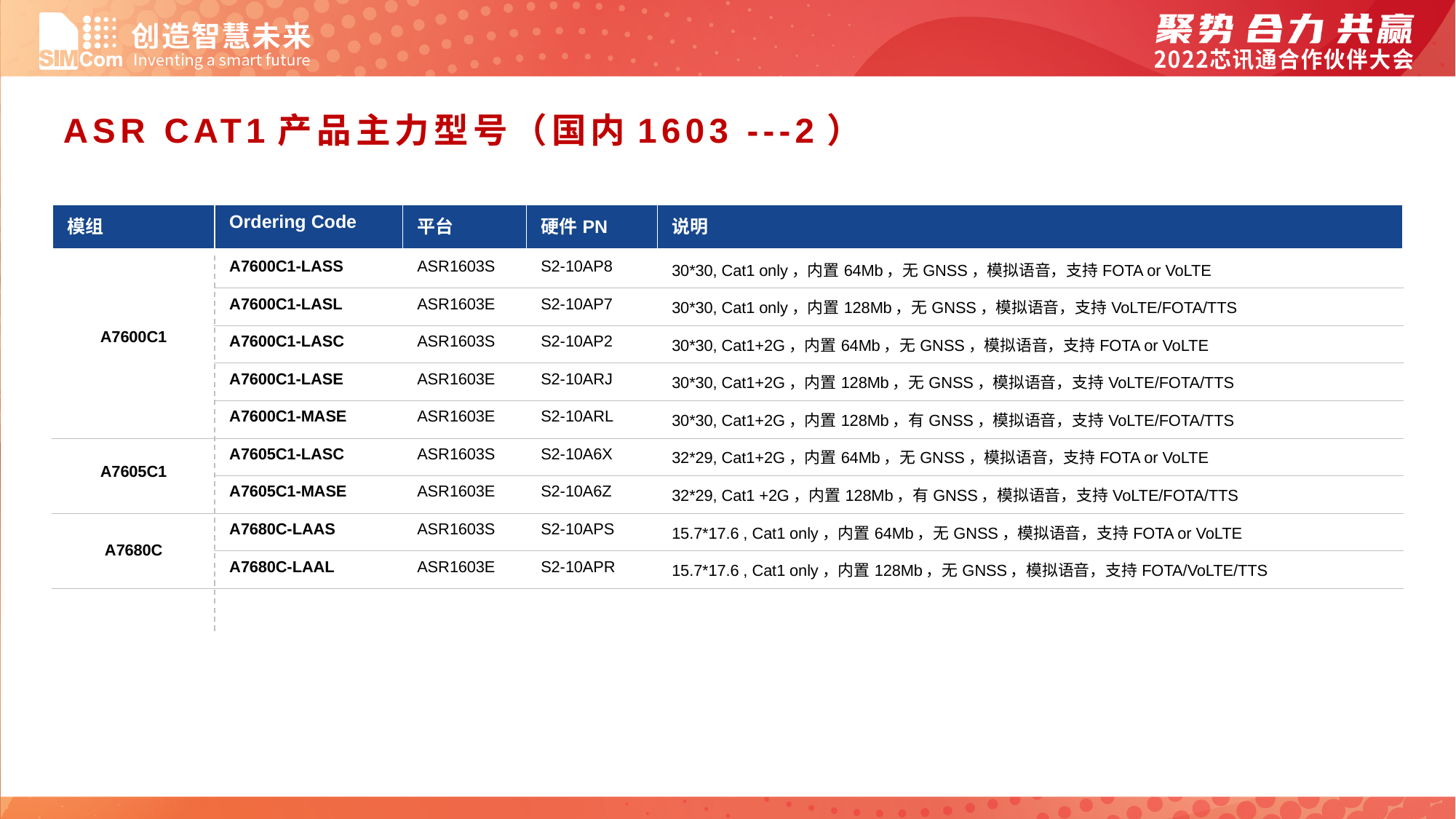

ASR CAT1产品主力型号（国内1603 ---2）
| 模组 | Ordering Code | 平台 | 硬件PN | 说明 |
| --- | --- | --- | --- | --- |
| A7600C1 | A7600C1-LASS | ASR1603S | S2-10AP8 | 30\*30, Cat1 only，内置64Mb，无GNSS，模拟语音，支持FOTA or VoLTE |
|  | A7600C1-LASL | ASR1603E | S2-10AP7 | 30\*30, Cat1 only，内置128Mb，无GNSS，模拟语音，支持VoLTE/FOTA/TTS |
|  | A7600C1-LASC | ASR1603S | S2-10AP2 | 30\*30, Cat1+2G，内置64Mb，无GNSS，模拟语音，支持FOTA or VoLTE |
|  | A7600C1-LASE | ASR1603E | S2-10ARJ | 30\*30, Cat1+2G，内置128Mb，无GNSS，模拟语音，支持VoLTE/FOTA/TTS |
|  | A7600C1-MASE | ASR1603E | S2-10ARL | 30\*30, Cat1+2G，内置128Mb，有GNSS，模拟语音，支持VoLTE/FOTA/TTS |
| A7605C1 | A7605C1-LASC | ASR1603S | S2-10A6X | 32\*29, Cat1+2G，内置64Mb，无GNSS，模拟语音，支持FOTA or VoLTE |
|  | A7605C1-MASE | ASR1603E | S2-10A6Z | 32\*29, Cat1 +2G，内置128Mb，有GNSS，模拟语音，支持VoLTE/FOTA/TTS |
| A7680C | A7680C-LAAS | ASR1603S | S2-10APS | 15.7\*17.6 , Cat1 only，内置64Mb，无GNSS，模拟语音，支持FOTA or VoLTE |
|  | A7680C-LAAL | ASR1603E | S2-10APR | 15.7\*17.6 , Cat1 only，内置128Mb，无GNSS，模拟语音，支持FOTA/VoLTE/TTS |